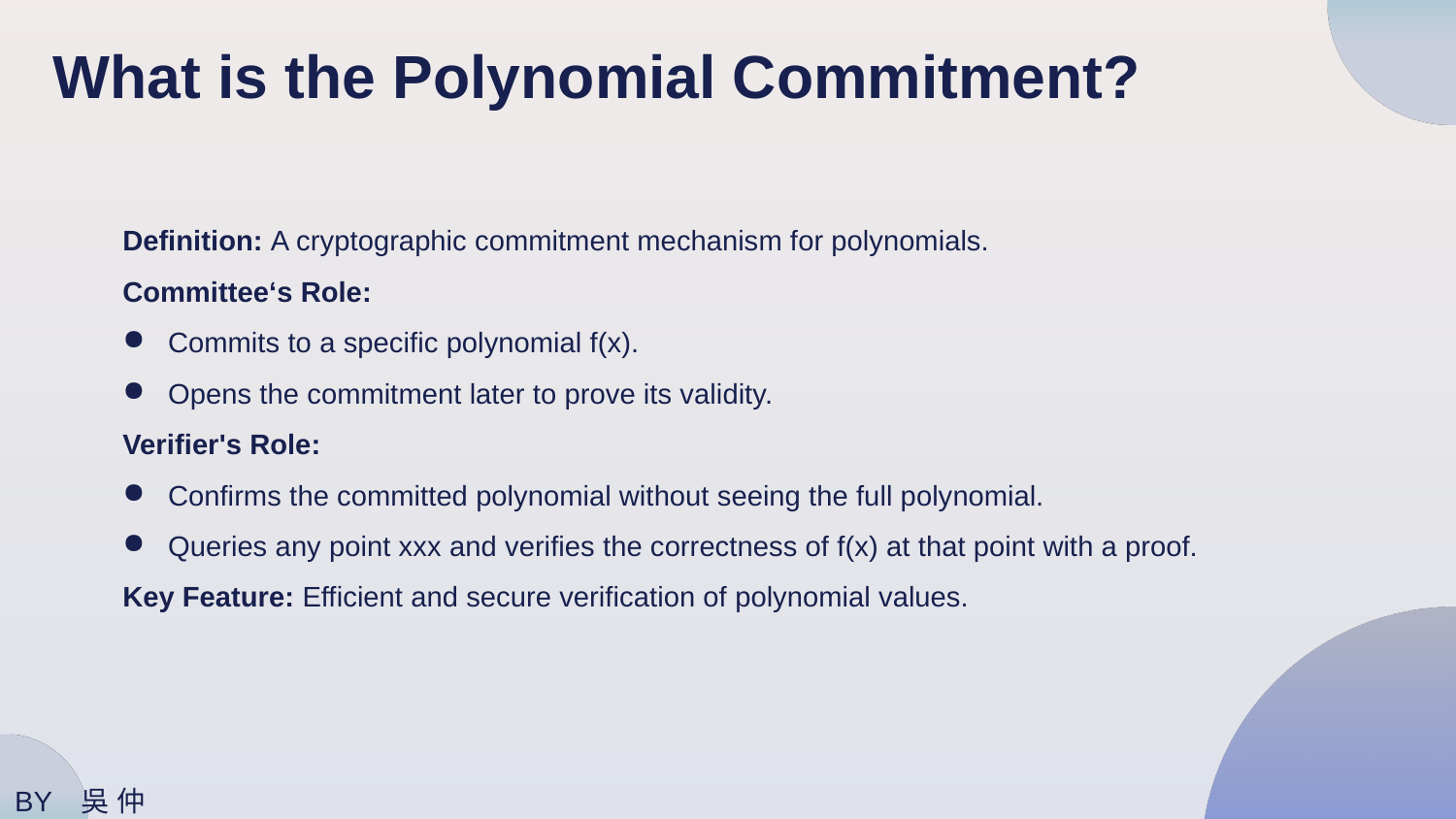

What is the Polynomial Commitment?
Definition: A cryptographic commitment mechanism for polynomials.
Committee‘s Role:
Commits to a specific polynomial f(x).
Opens the commitment later to prove its validity.
Verifier's Role:
Confirms the committed polynomial without seeing the full polynomial.
Queries any point xxx and verifies the correctness of f(x) at that point with a proof.
Key Feature: Efficient and secure verification of polynomial values.
BY 吳仲霖